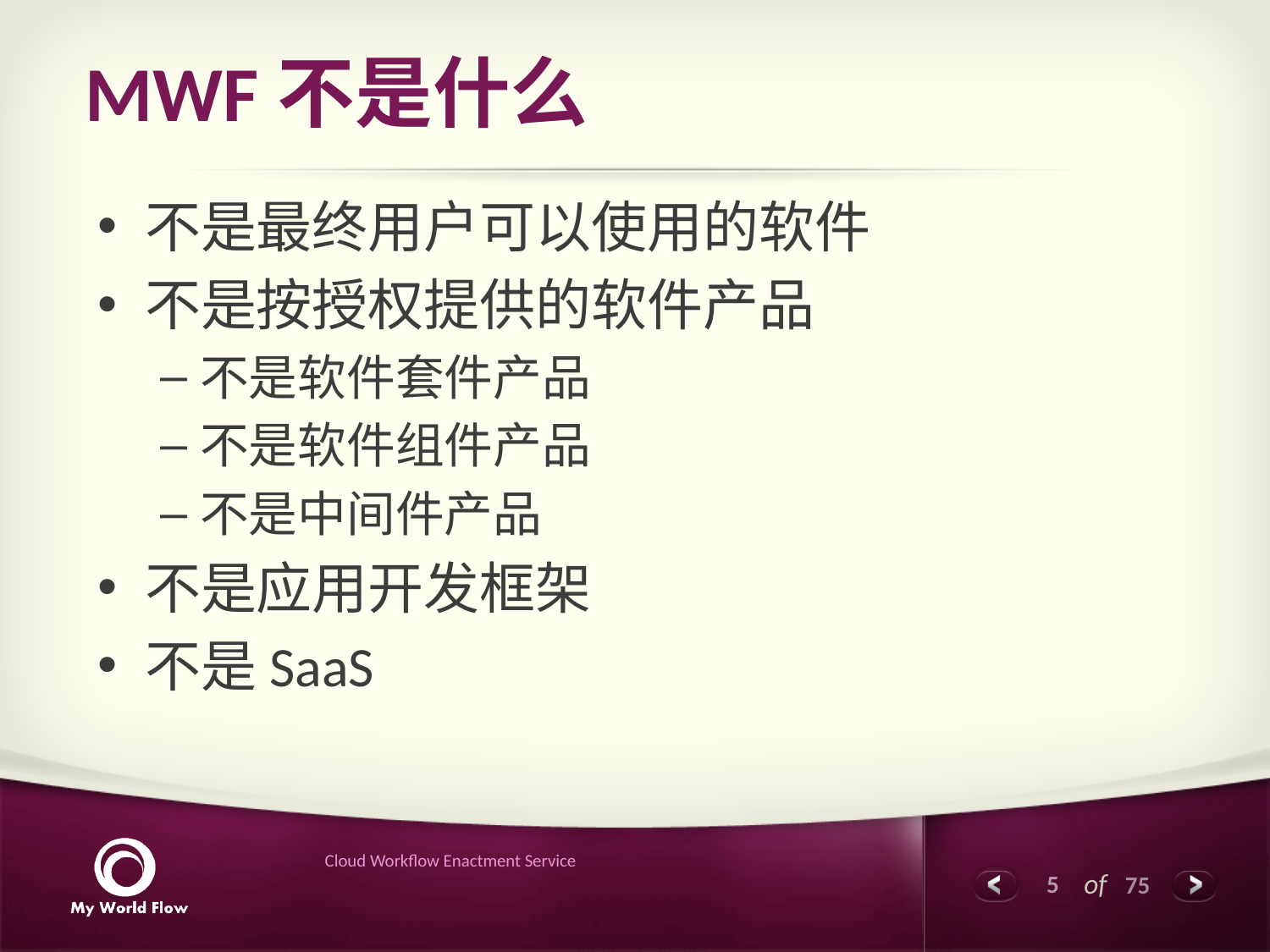

# MWF不是什么
不是最终用户可以使用的软件
不是按授权提供的软件产品
不是软件套件产品
不是软件组件产品
不是中间件产品
不是应用开发框架
不是SaaS